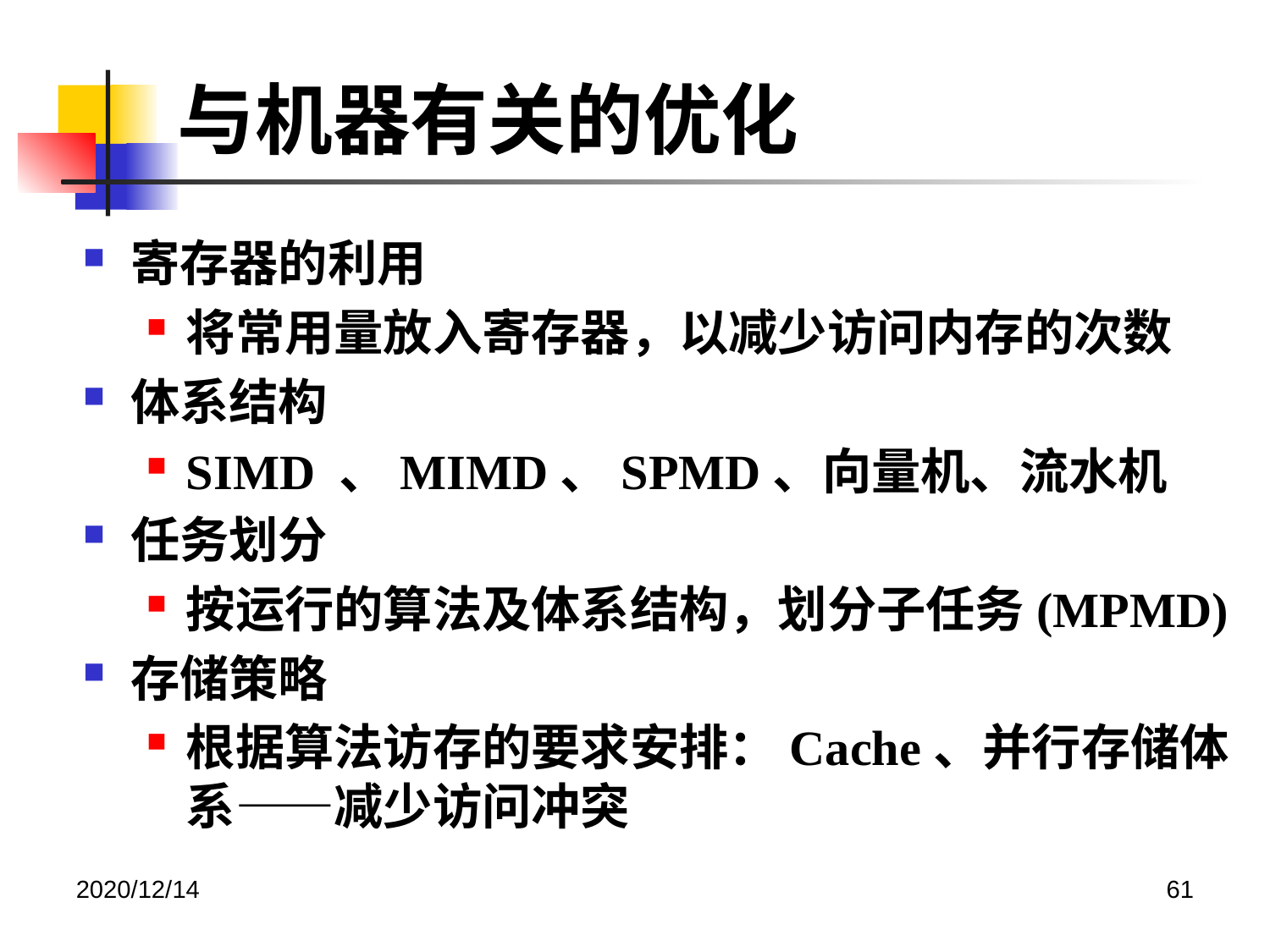

与机器有关的优化
寄存器的利用
将常用量放入寄存器，以减少访问内存的次数
体系结构
SIMD 、MIMD、SPMD、向量机、流水机
任务划分
按运行的算法及体系结构，划分子任务(MPMD)
存储策略
根据算法访存的要求安排：Cache、并行存储体系——减少访问冲突

2020/12/14
61